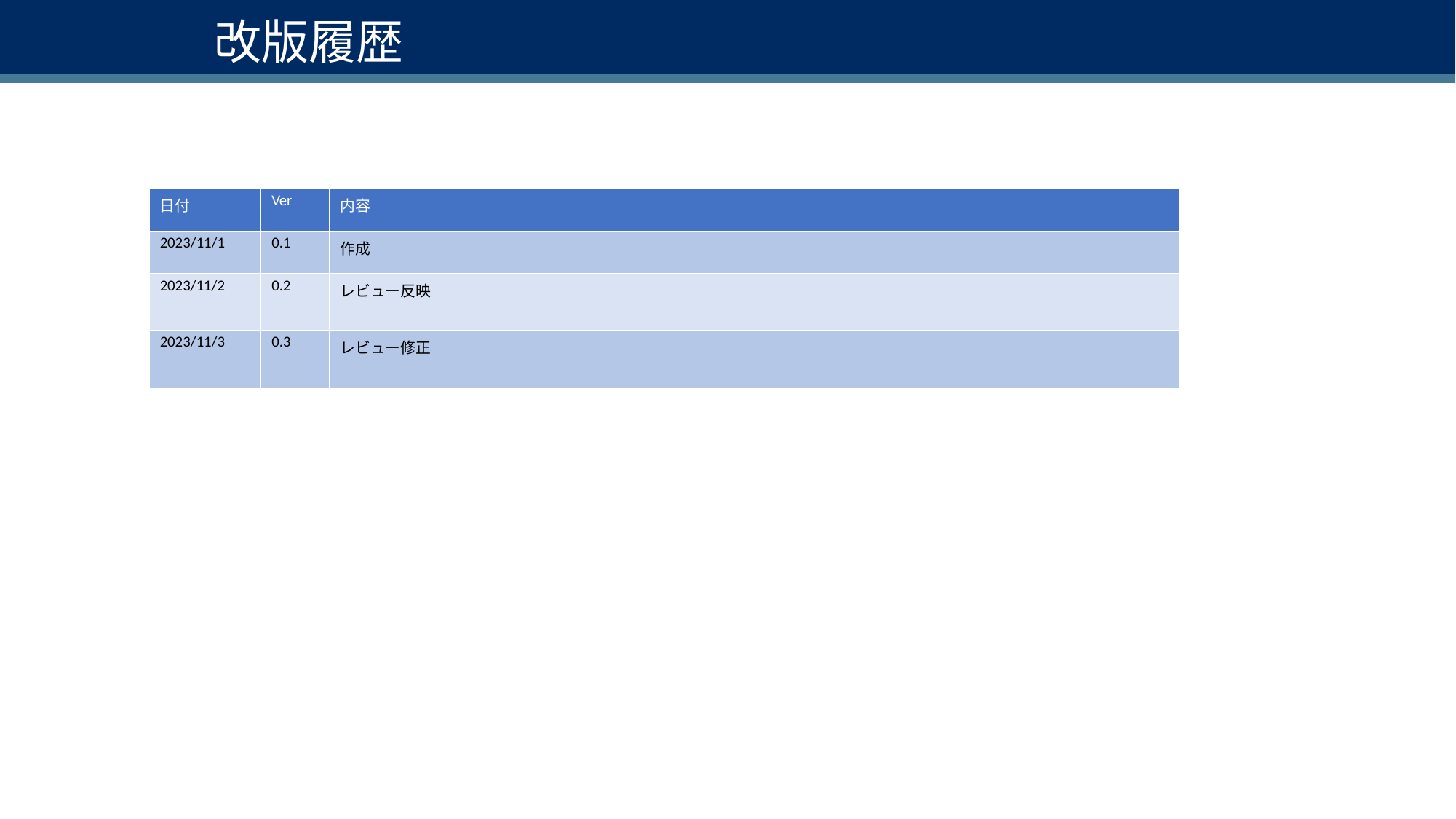

# 改版履歴
| 日付 | Ver | 内容 |
| --- | --- | --- |
| 2023/11/1 | 0.1 | 作成 |
| 2023/11/2 | 0.2 | レビュー反映 |
| 2023/11/3 | 0.3 | レビュー修正 |